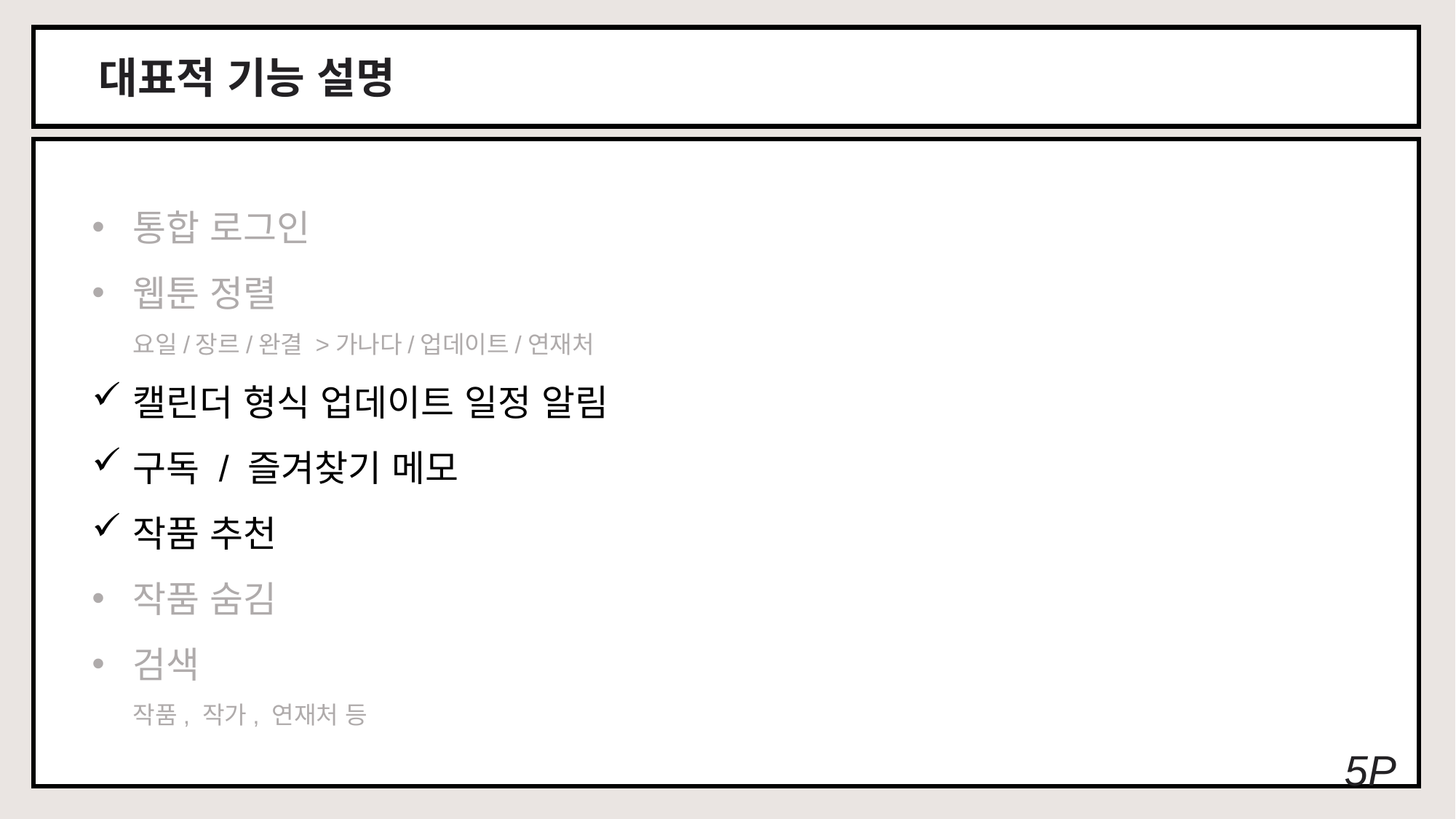

대표적 기능 설명

통합 로그인
웹툰 정렬
요일/장르/완결 >가나다/업데이트/연재처
캘린더 형식 업데이트 일정 알림
구독 / 즐겨찾기 메모
작품 추천
작품 숨김
검색
작품, 작가, 연재처 등
5P